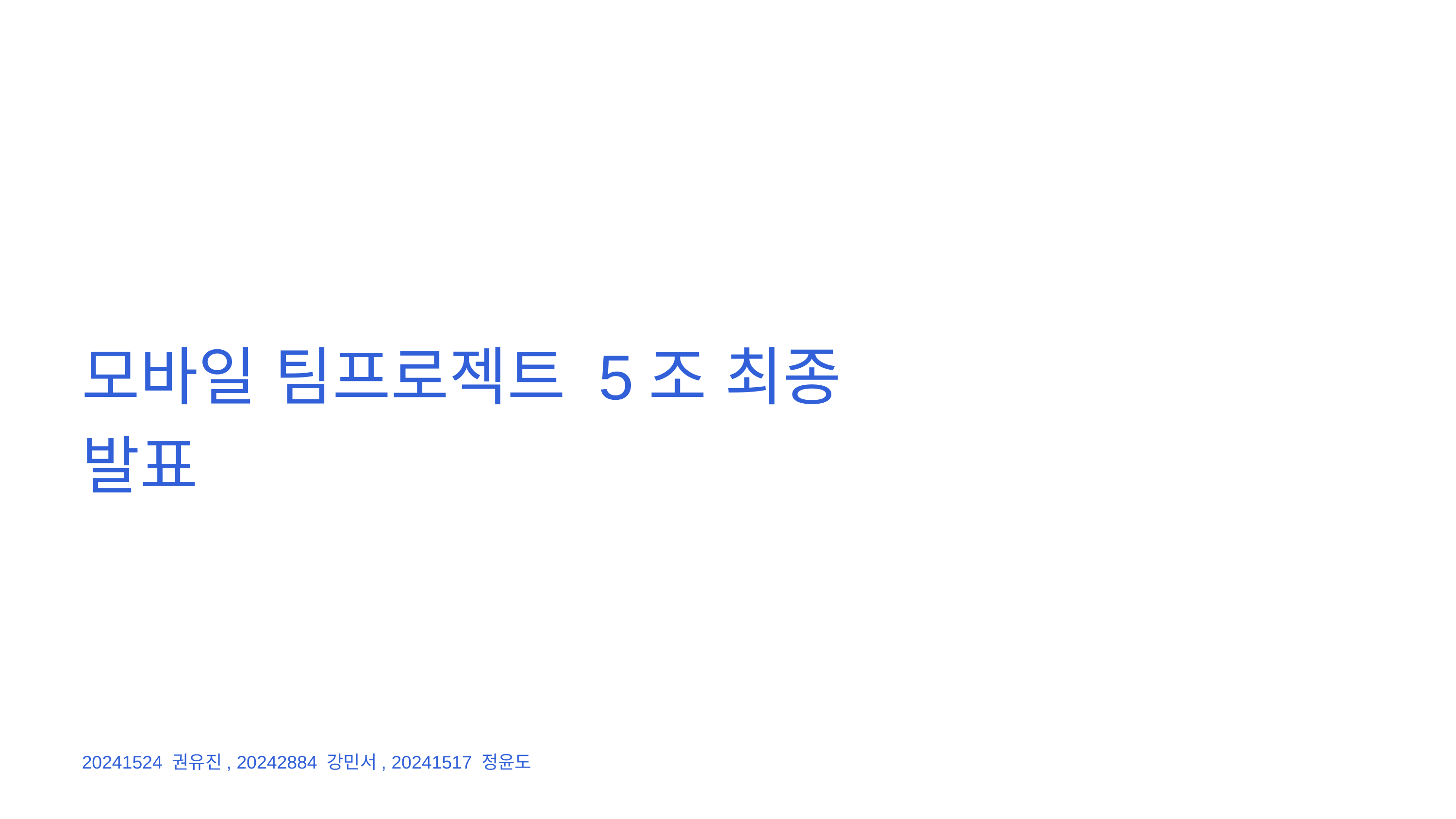

모바일 팀프로젝트 5조 최종 발표
20241524 권유진, 20242884 강민서, 20241517 정윤도